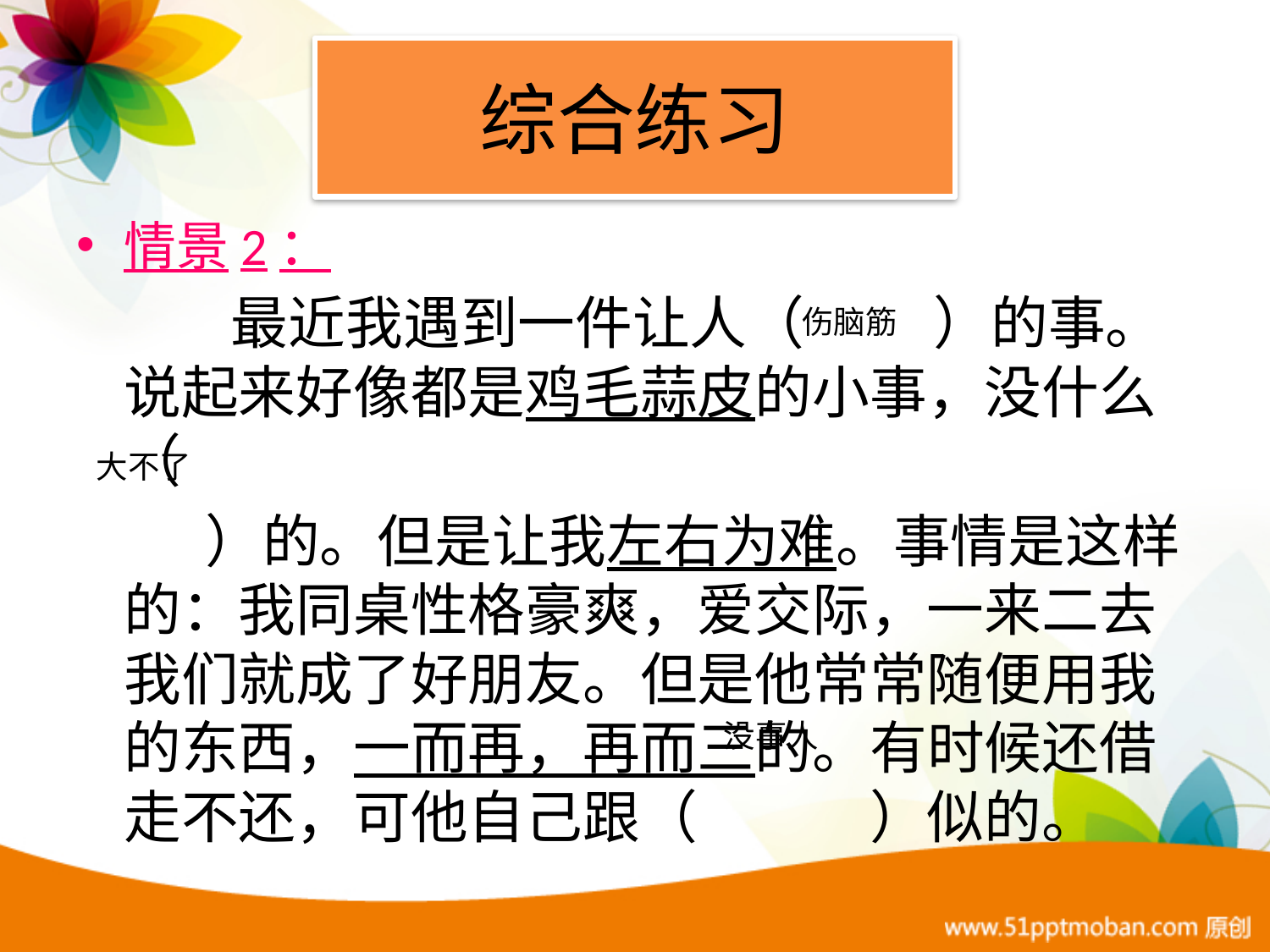

# 综合练习
情景2：
           最近我遇到一件让人（          ）的事。说起来好像都是鸡毛蒜皮的小事，没什么（
         ）的。但是让我左右为难。事情是这样的：我同桌性格豪爽，爱交际，一来二去我们就成了好朋友。但是他常常随便用我的东西，一而再，再而三的。有时候还借走不还，可他自己跟（　　　）似的。
伤脑筋
大不了
没事人